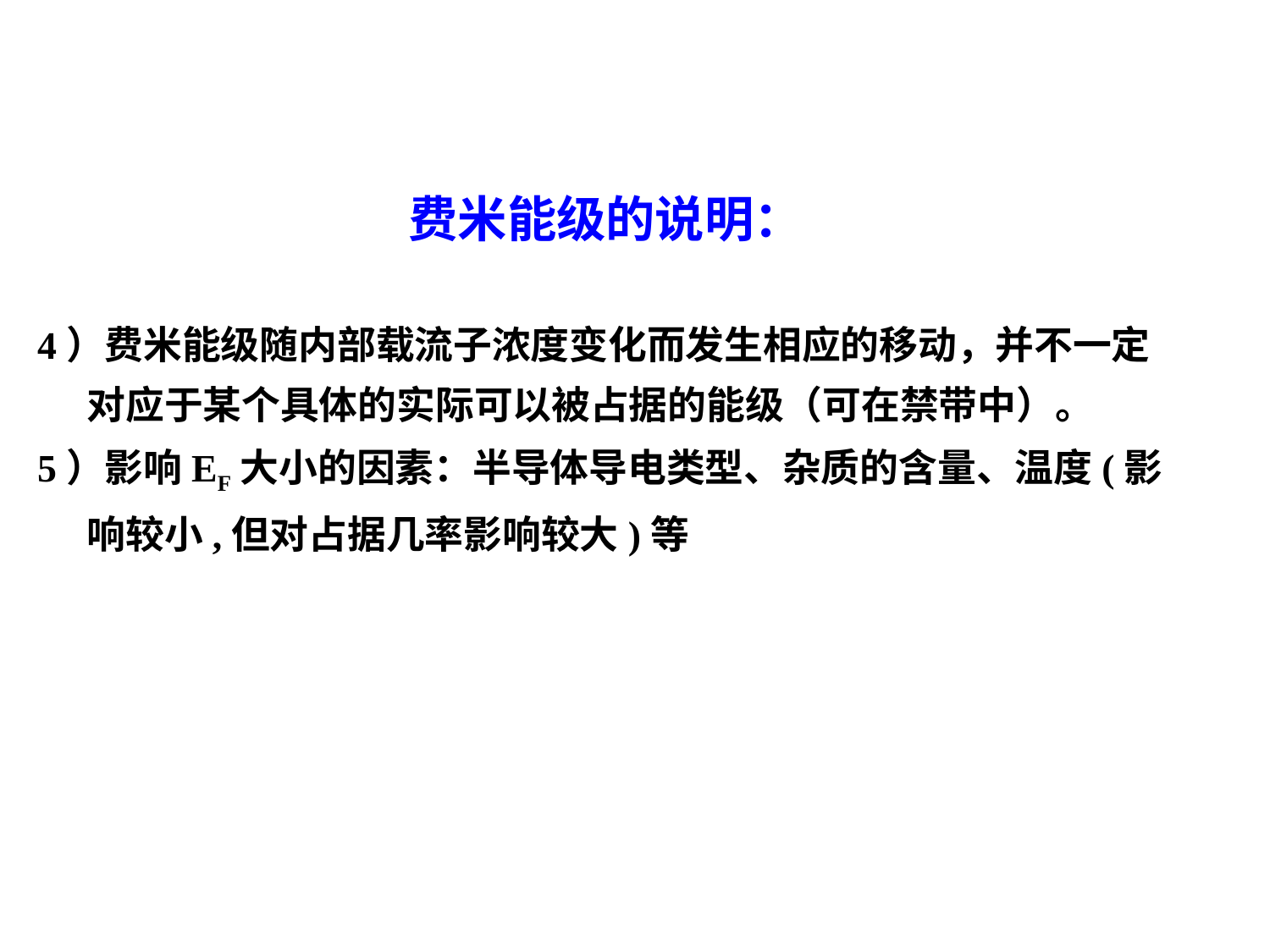

费米能级的说明：
4）费米能级随内部载流子浓度变化而发生相应的移动，并不一定对应于某个具体的实际可以被占据的能级（可在禁带中）。
5）影响EF大小的因素：半导体导电类型、杂质的含量、温度(影响较小,但对占据几率影响较大)等